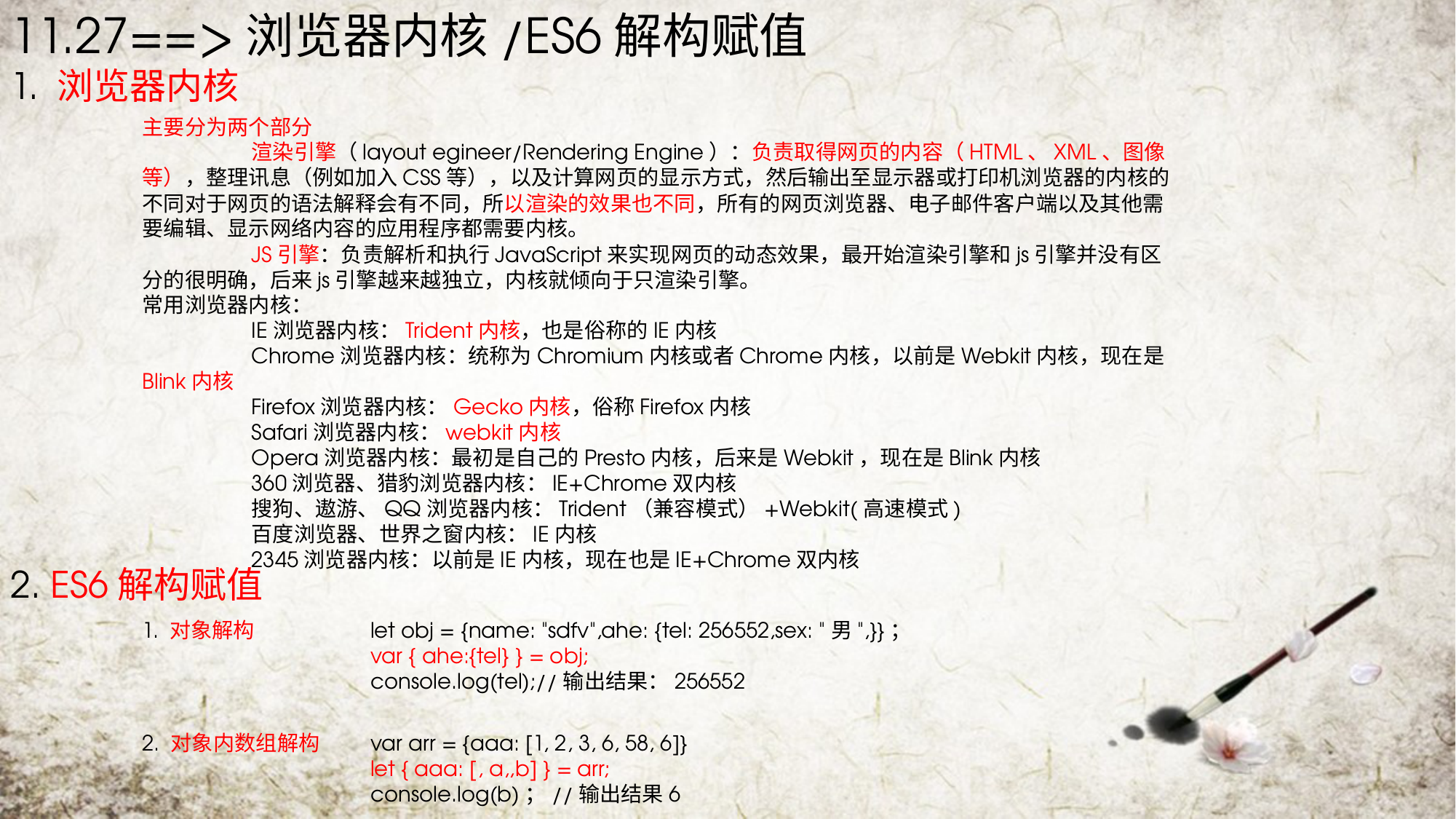

11.27==>浏览器内核/ES6解构赋值
1. 浏览器内核
主要分为两个部分
	渲染引擎（layout egineer/Rendering Engine）：负责取得网页的内容（HTML、XML、图像等），整理讯息（例如加入CSS等），以及计算网页的显示方式，然后输出至显示器或打印机浏览器的内核的不同对于网页的语法解释会有不同，所以渲染的效果也不同，所有的网页浏览器、电子邮件客户端以及其他需要编辑、显示网络内容的应用程序都需要内核。
	JS引擎：负责解析和执行JavaScript来实现网页的动态效果，最开始渲染引擎和js引擎并没有区分的很明确，后来js引擎越来越独立，内核就倾向于只渲染引擎。
常用浏览器内核：
	IE浏览器内核：Trident内核，也是俗称的IE内核
	Chrome浏览器内核：统称为Chromium内核或者Chrome内核，以前是Webkit内核，现在是Blink内核
	Firefox浏览器内核：Gecko内核，俗称Firefox内核
	Safari浏览器内核：webkit内核
	Opera浏览器内核：最初是自己的Presto内核，后来是Webkit，现在是Blink内核
	360浏览器、猎豹浏览器内核：IE+Chrome双内核
	搜狗、遨游、QQ浏览器内核：Trident（兼容模式）+Webkit(高速模式)
	百度浏览器、世界之窗内核：IE内核
	2345浏览器内核：以前是IE内核，现在也是IE+Chrome双内核
2. ES6解构赋值
1. 对象解构
let obj = {name: "sdfv",ahe: {tel: 256552,sex: "男",}}；
var { ahe:{tel} } = obj;
console.log(tel);//输出结果：256552
2. 对象内数组解构
var arr = {aaa: [1, 2, 3, 6, 58, 6]}
let { aaa: [, a,,b] } = arr;
console.log(b)；//输出结果6